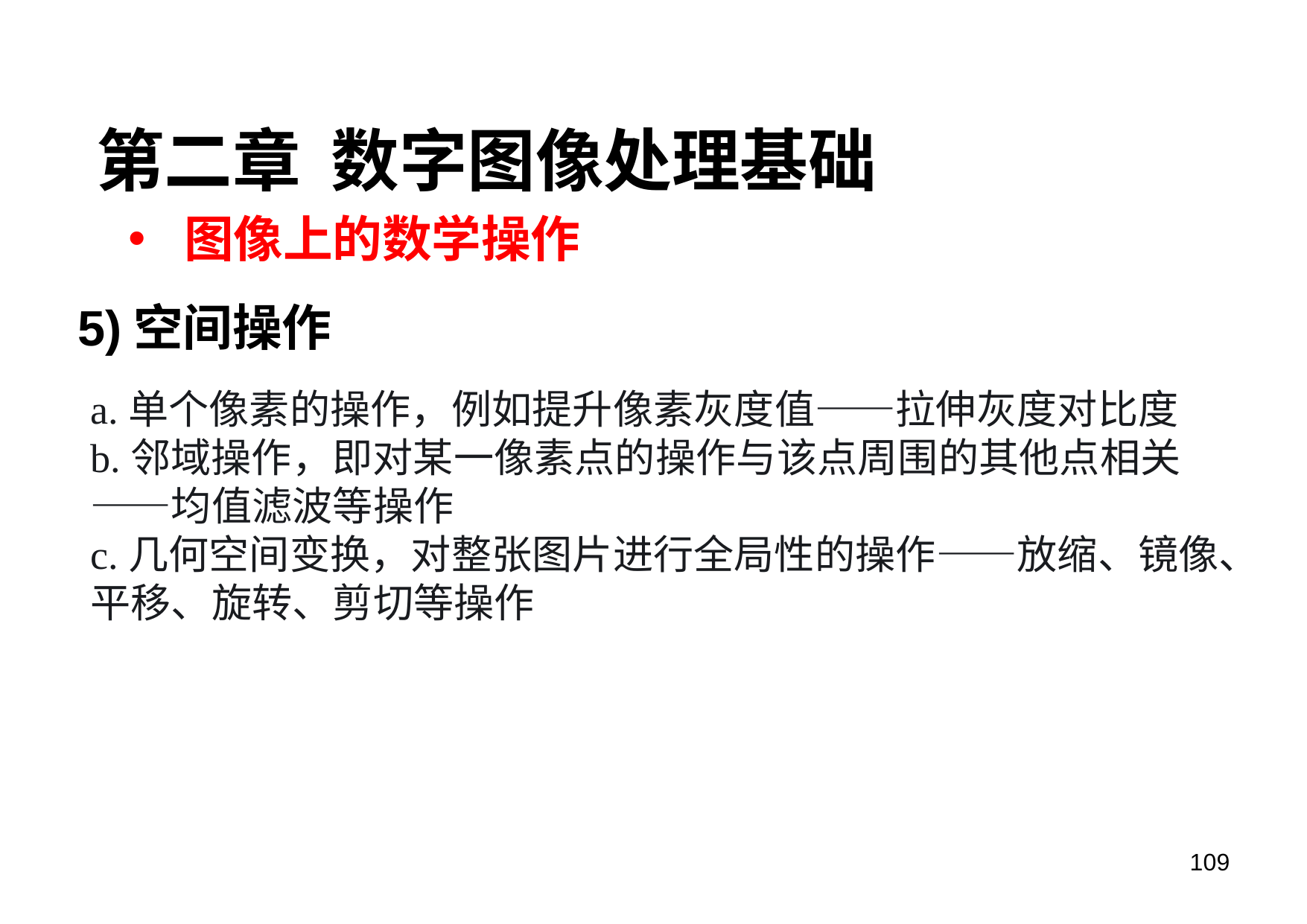

第二章  数字图像处理基础
图像上的数学操作
5)空间操作
a.单个像素的操作，例如提升像素灰度值——拉伸灰度对比度
b.邻域操作，即对某一像素点的操作与该点周围的其他点相关——均值滤波等操作
c.几何空间变换，对整张图片进行全局性的操作——放缩、镜像、平移、旋转、剪切等操作
109